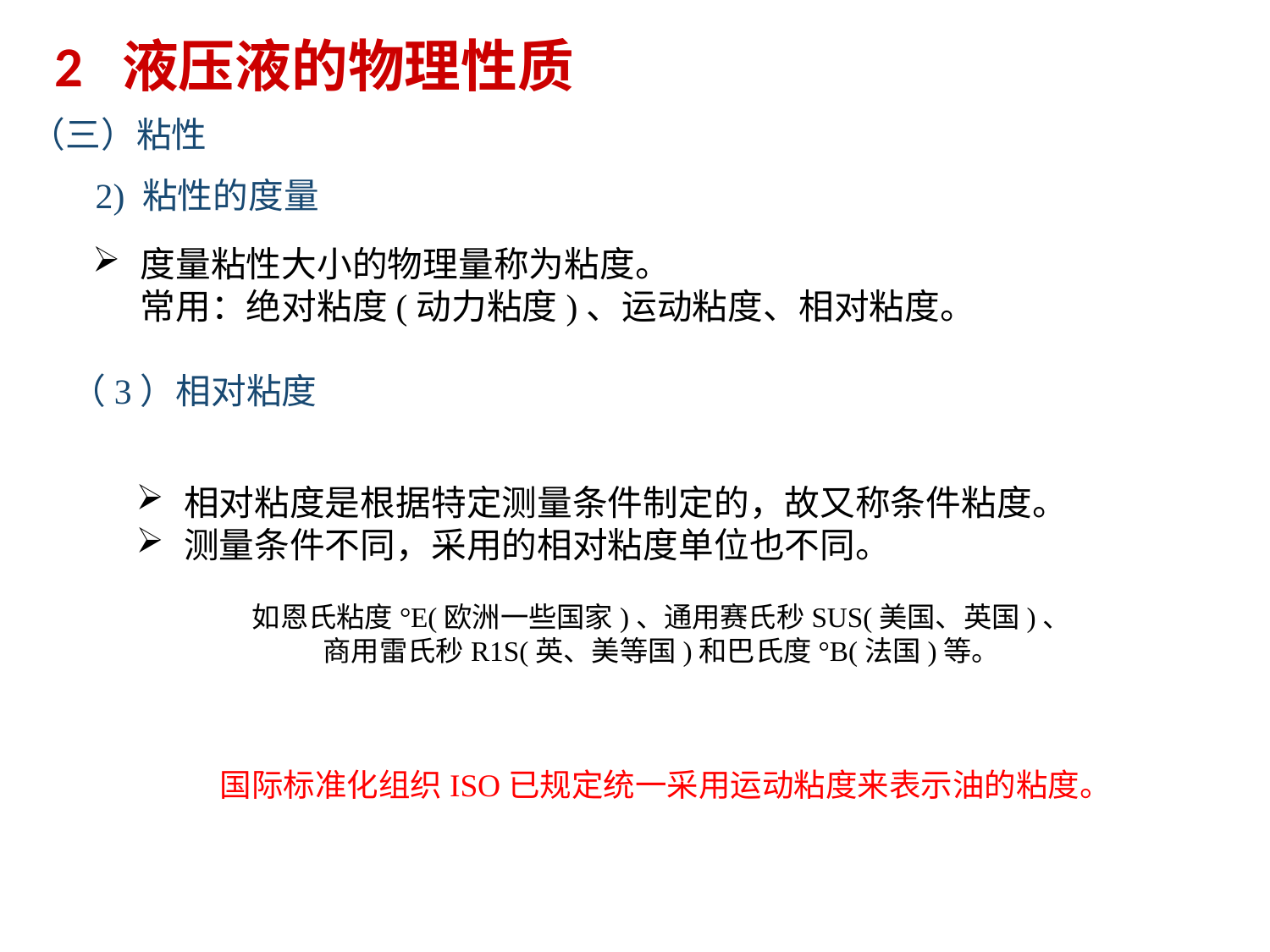

2  液压液的物理性质
（三）粘性
2) 粘性的度量
度量粘性大小的物理量称为粘度。
     常用：绝对粘度(动力粘度)、运动粘度、相对粘度。
（3）相对粘度
相对粘度是根据特定测量条件制定的，故又称条件粘度。
测量条件不同，采用的相对粘度单位也不同。

如恩氏粘度°E(欧洲一些国家)、通用赛氏秒SUS(美国、英国)、
商用雷氏秒R1S(英、美等国)和巴氏度°B(法国)等。
国际标准化组织ISO已规定统一采用运动粘度来表示油的粘度。